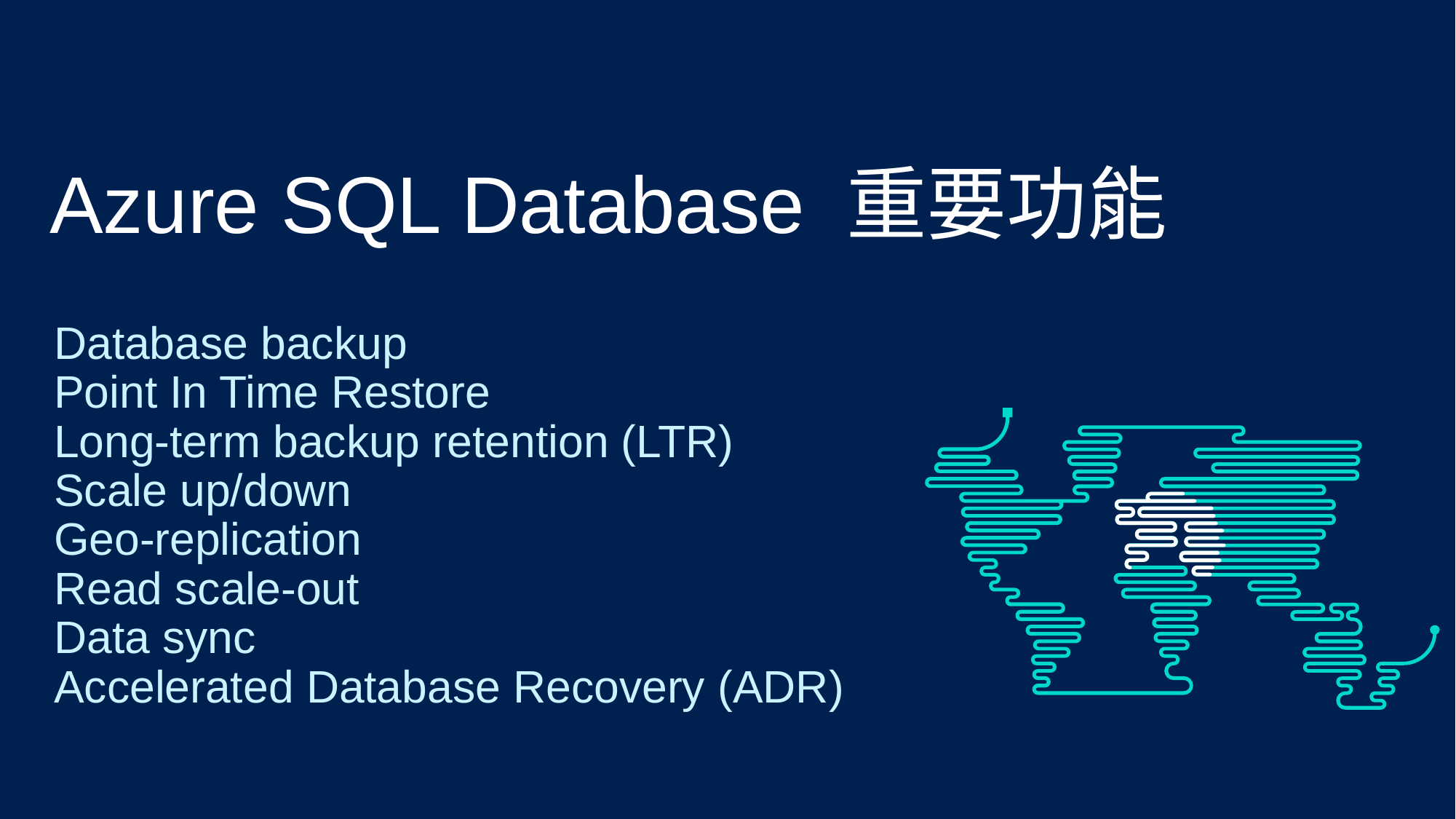

# Azure SQL Database 重要功能
Database backup
Point In Time Restore
Long-term backup retention (LTR)
Scale up/down
Geo-replication
Read scale-out
Data sync
Accelerated Database Recovery (ADR)